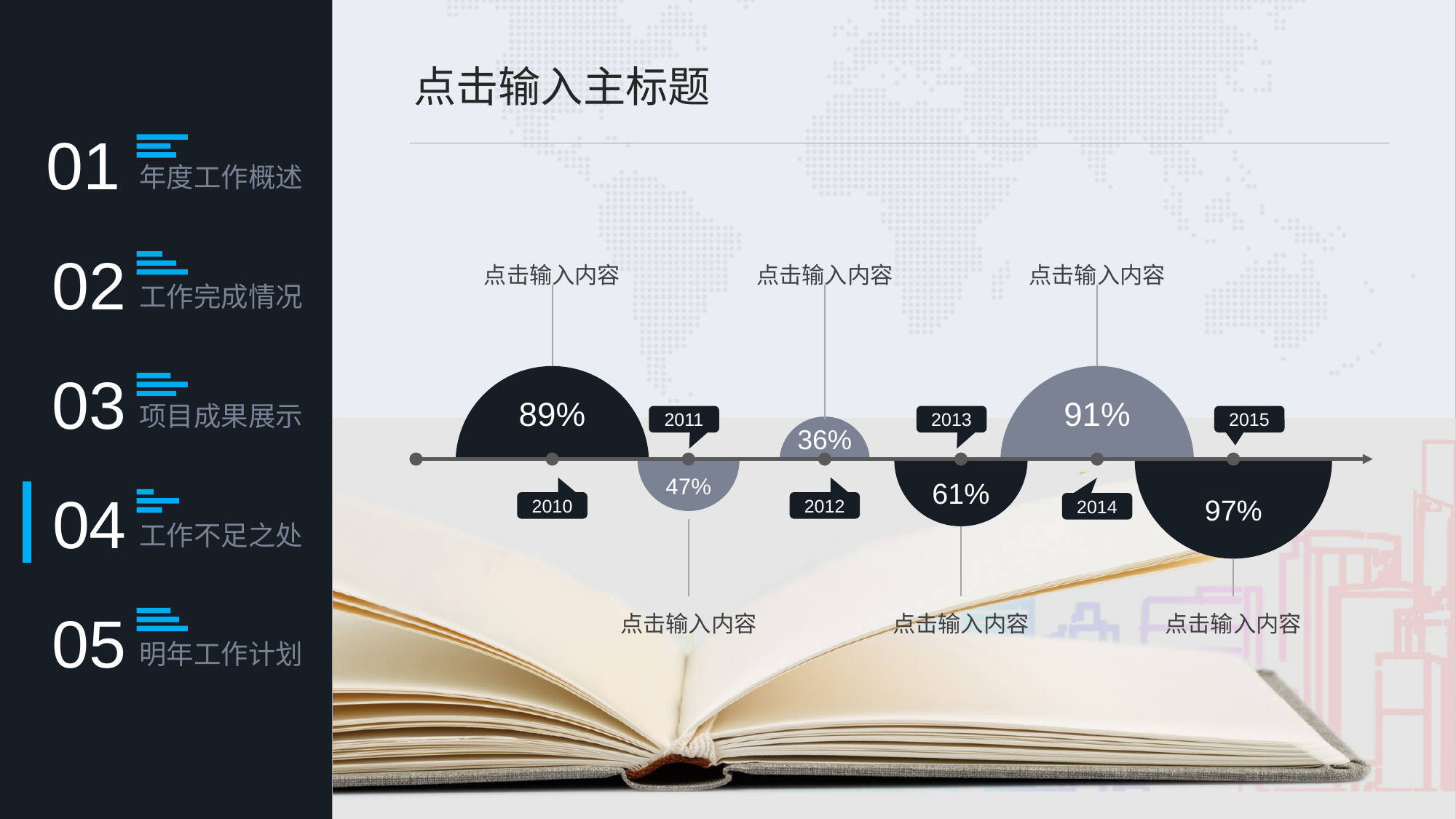

点击输入主标题
点击输入内容
点击输入内容
点击输入内容
91%
89%
2011
2013
2015
36%

61%
47%
97%
2010
2012
2014
点击输入内容
点击输入内容
点击输入内容